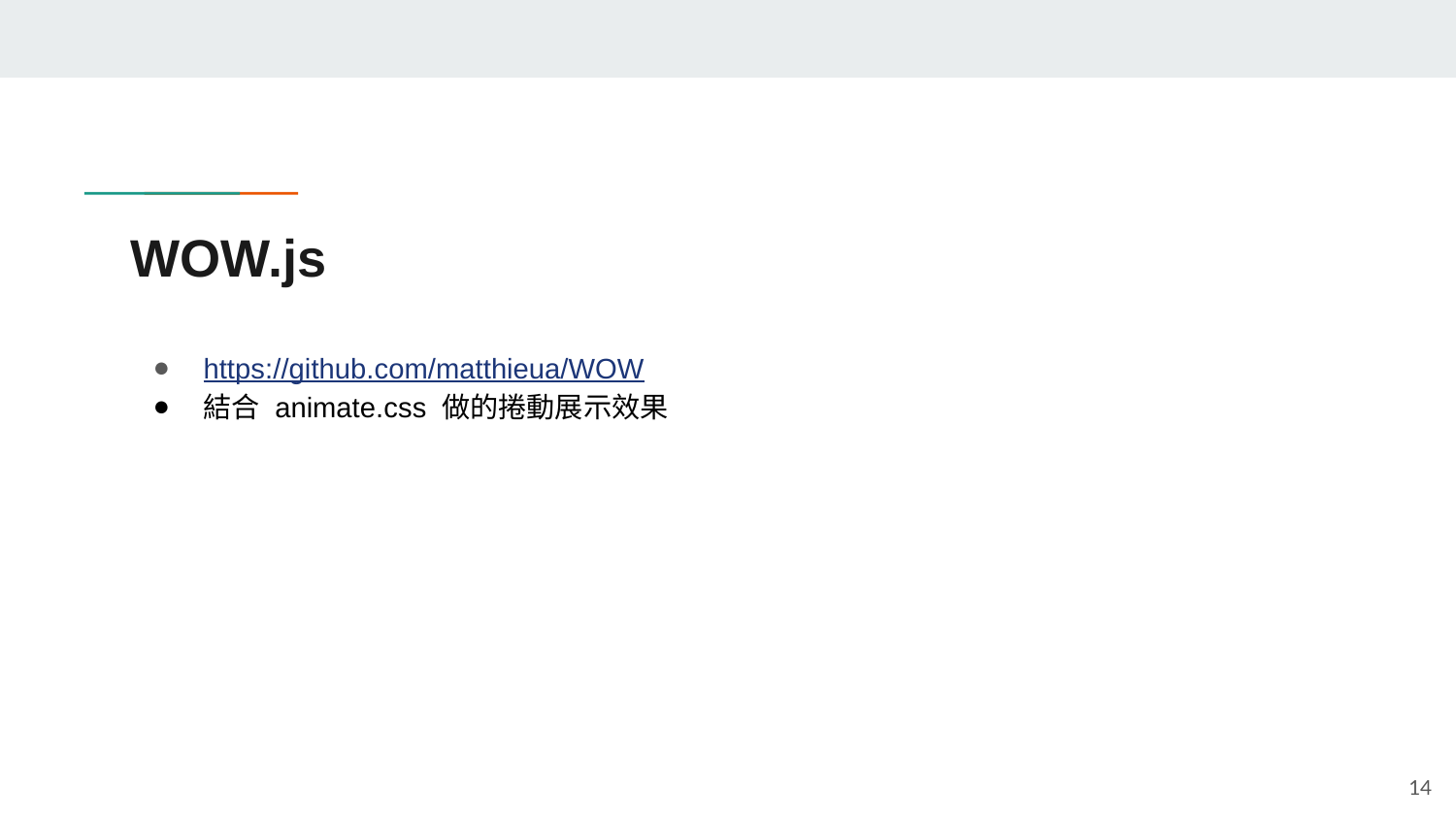

# WOW.js
https://github.com/matthieua/WOW
結合 animate.css 做的捲動展示效果
14